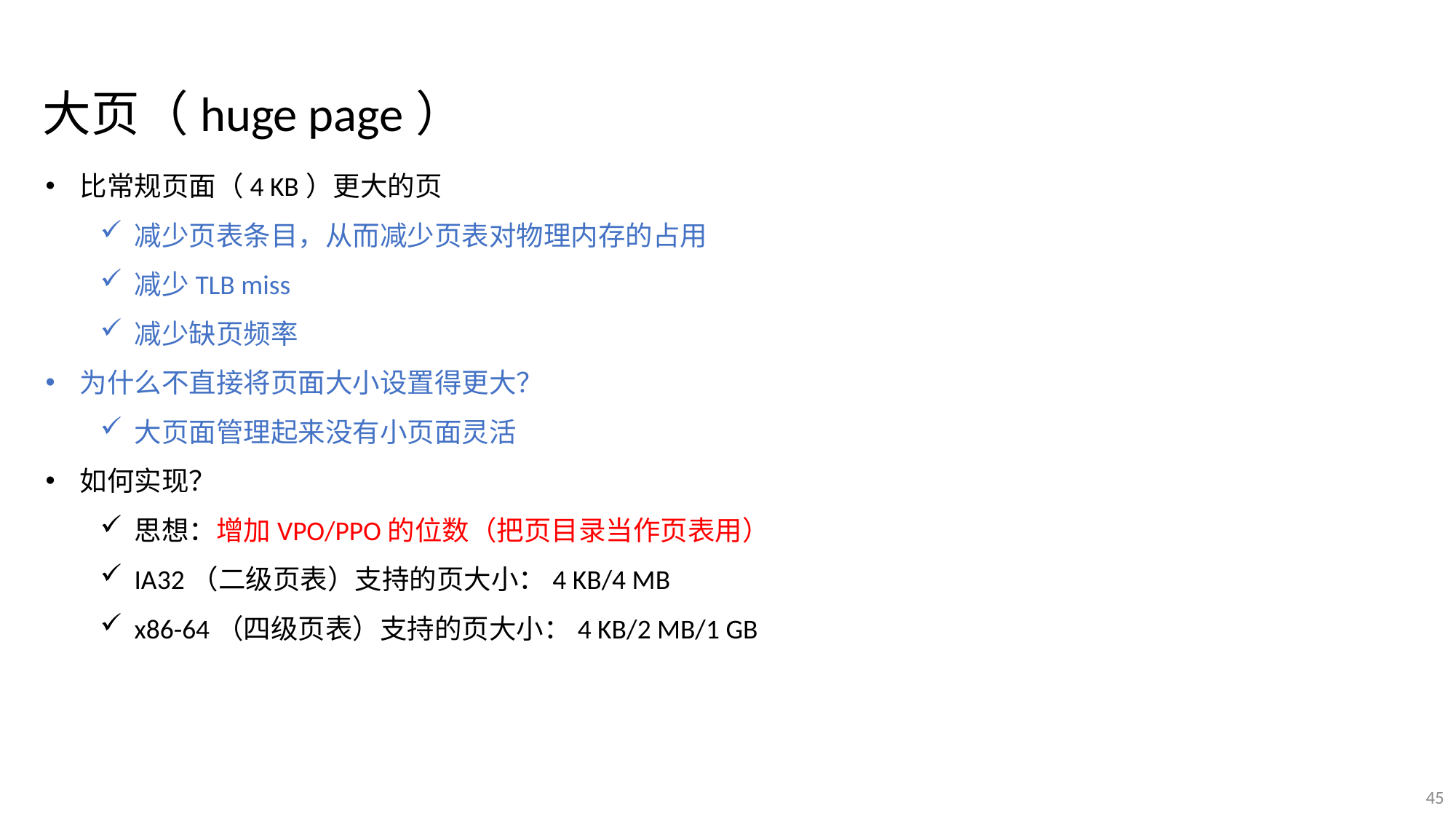

大页（huge page）
比常规页面（4 KB）更大的页
减少页表条目，从而减少页表对物理内存的占用
减少TLB miss
减少缺页频率
为什么不直接将页面大小设置得更大？
大页面管理起来没有小页面灵活
如何实现？
思想：增加VPO/PPO的位数（把页目录当作页表用）
IA32（二级页表）支持的页大小：4 KB/4 MB
x86-64（四级页表）支持的页大小：4 KB/2 MB/1 GB
45